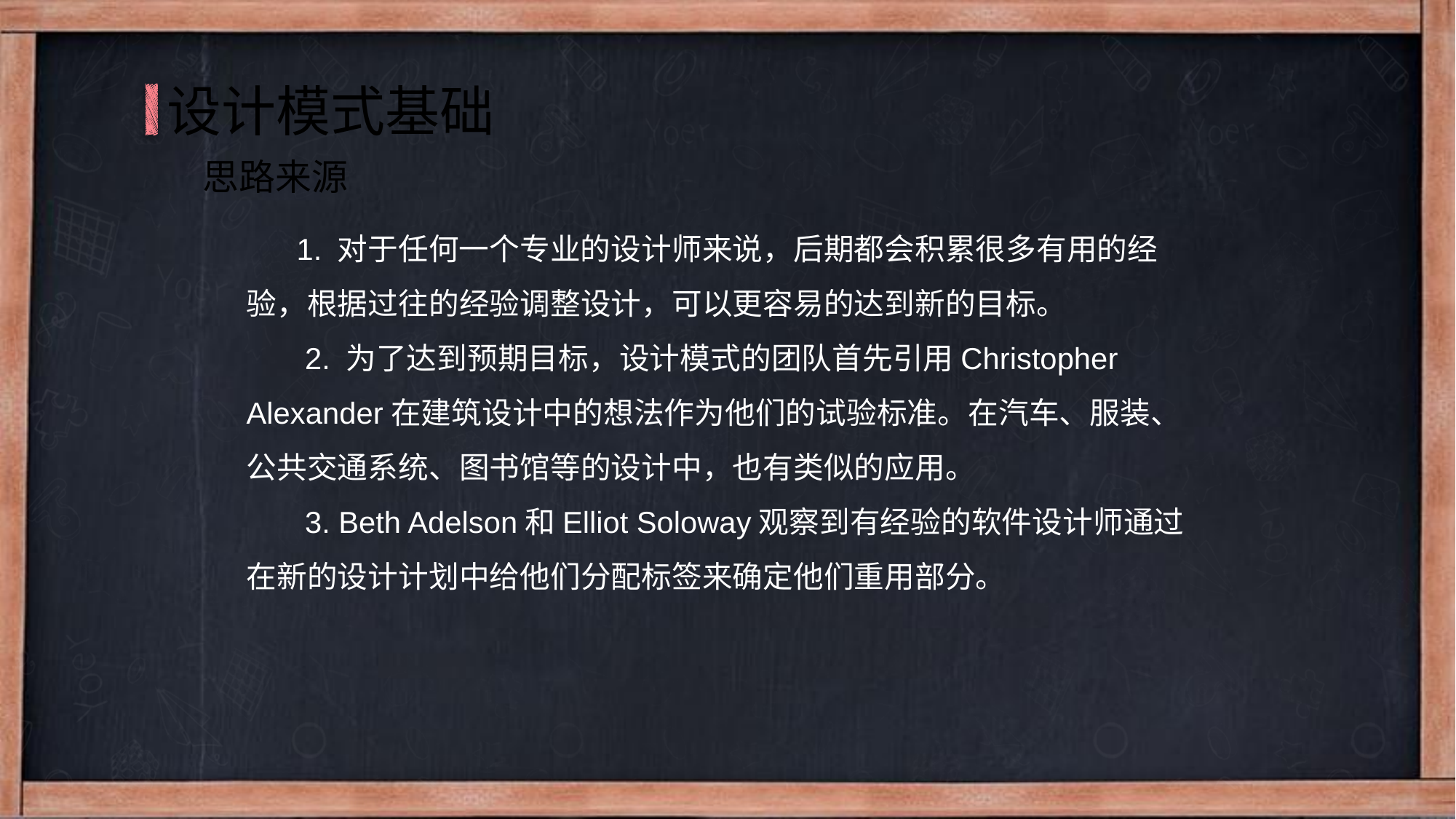

设计模式基础

      思路来源
      1. 对于任何一个专业的设计师来说，后期都会积累很多有用的经验，根据过往的经验调整设计，可以更容易的达到新的目标。
       2. 为了达到预期目标，设计模式的团队首先引用Christopher Alexander在建筑设计中的想法作为他们的试验标准。在汽车、服装、公共交通系统、图书馆等的设计中，也有类似的应用。
       3. Beth Adelson和Elliot Soloway观察到有经验的软件设计师通过在新的设计计划中给他们分配标签来确定他们重用部分。